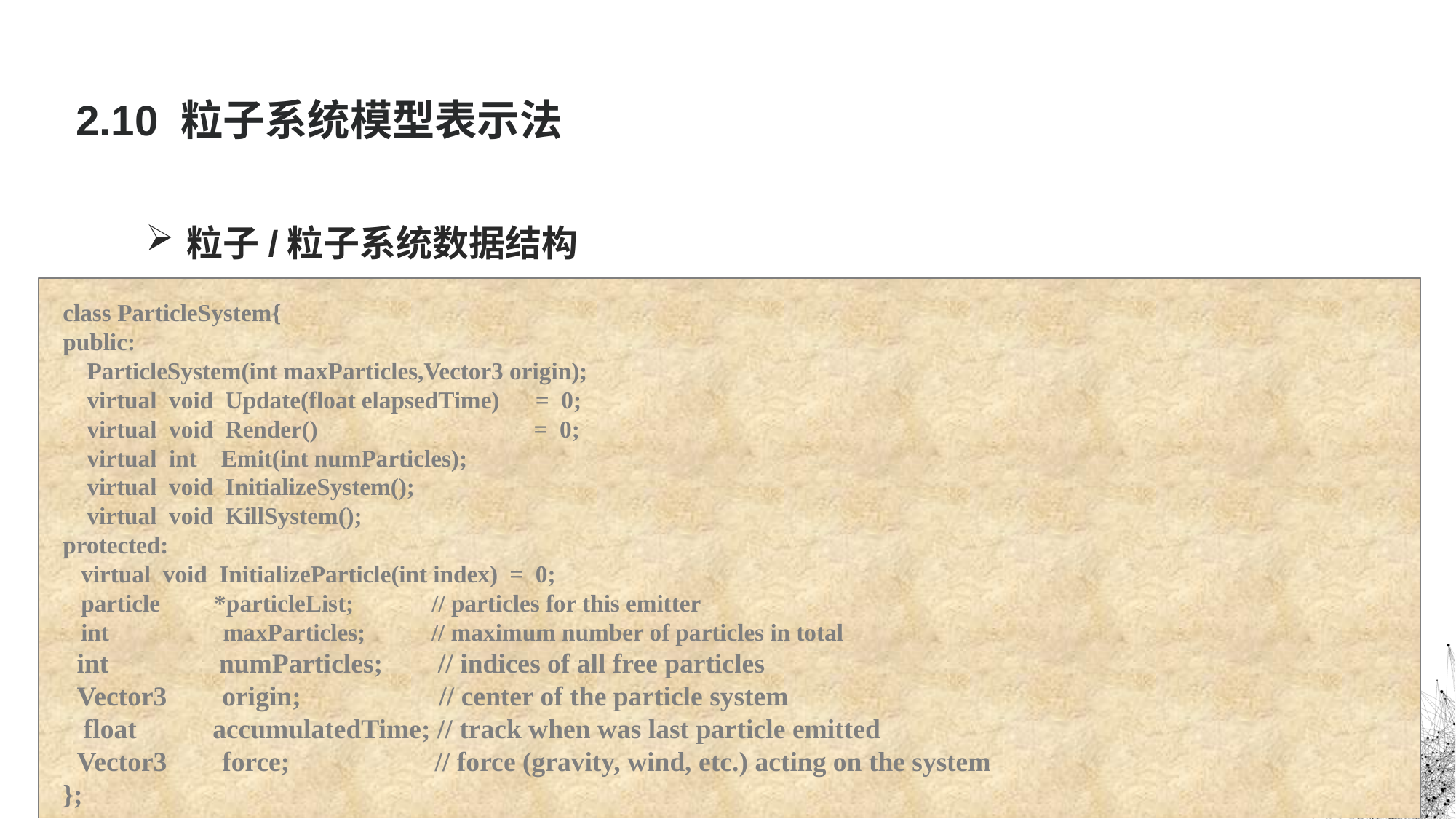

2.10 粒子系统模型表示法
粒子/粒子系统数据结构

class ParticleSystem{
public:
    ParticleSystem(int maxParticles,Vector3 origin);
    virtual  void  Update(float elapsedTime)      =  0;
    virtual  void  Render()                                    =  0;
    virtual  int    Emit(int numParticles);
    virtual  void  InitializeSystem();
    virtual  void  KillSystem();
protected:
   virtual  void  InitializeParticle(int index)  =  0;
   particle         *particleList;             // particles for this emitter
   int                   maxParticles;           // maximum number of particles in total
  int                numParticles;        // indices of all free particles
  Vector3        origin;                    // center of the particle system
   float           accumulatedTime; // track when was last particle emitted
  Vector3        force;                     // force (gravity, wind, etc.) acting on the system
};